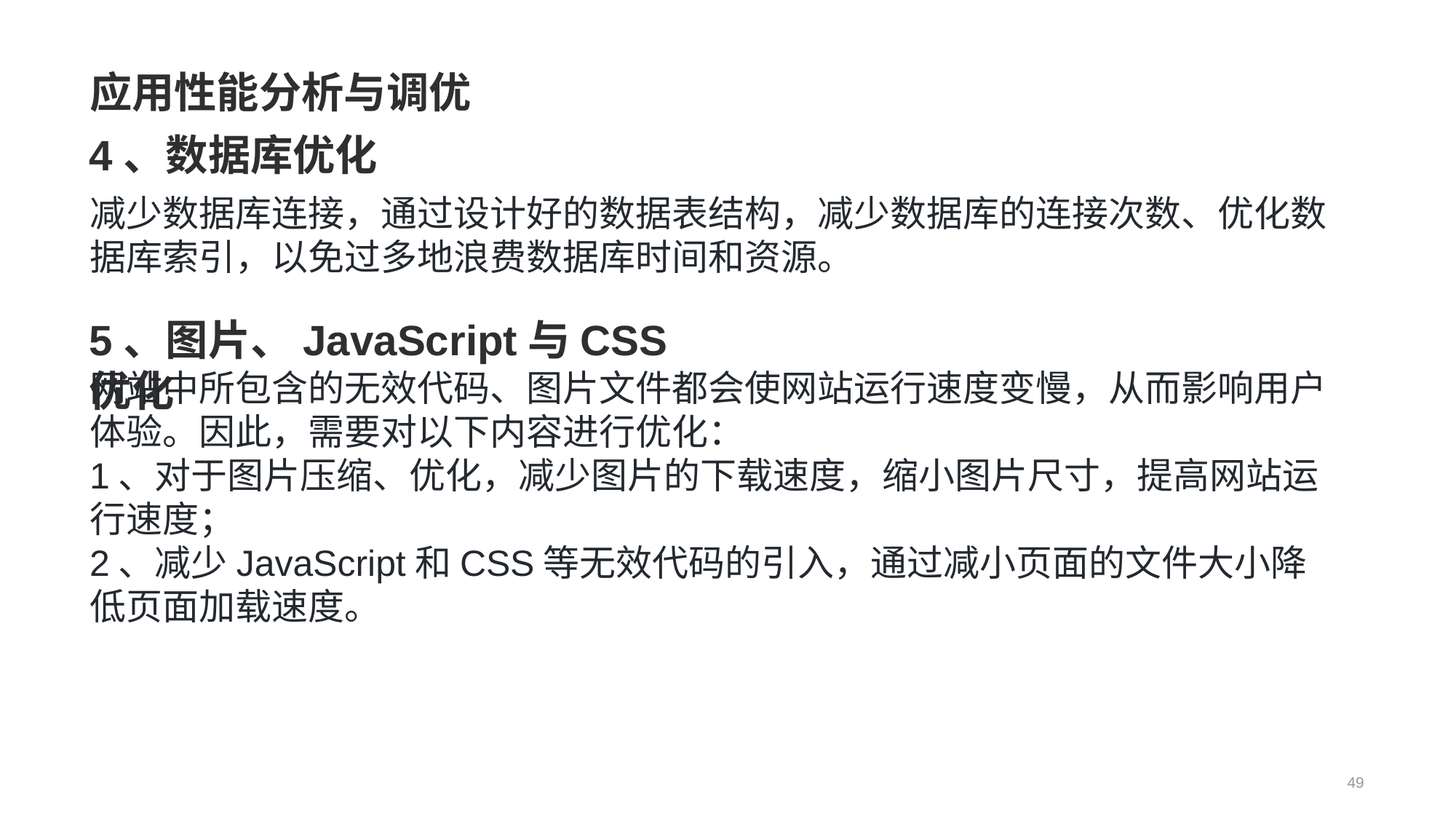

# 应用性能分析与调优
4、数据库优化
减少数据库连接，通过设计好的数据表结构，减少数据库的连接次数、优化数据库索引，以免过多地浪费数据库时间和资源。
5、图片、JavaScript与CSS优化
网站中所包含的无效代码、图片文件都会使网站运行速度变慢，从而影响用户体验。因此，需要对以下内容进行优化：
1、对于图片压缩、优化，减少图片的下载速度，缩小图片尺寸，提高网站运行速度；
2、减少JavaScript和CSS等无效代码的引入，通过减小页面的文件大小降低页面加载速度。

49